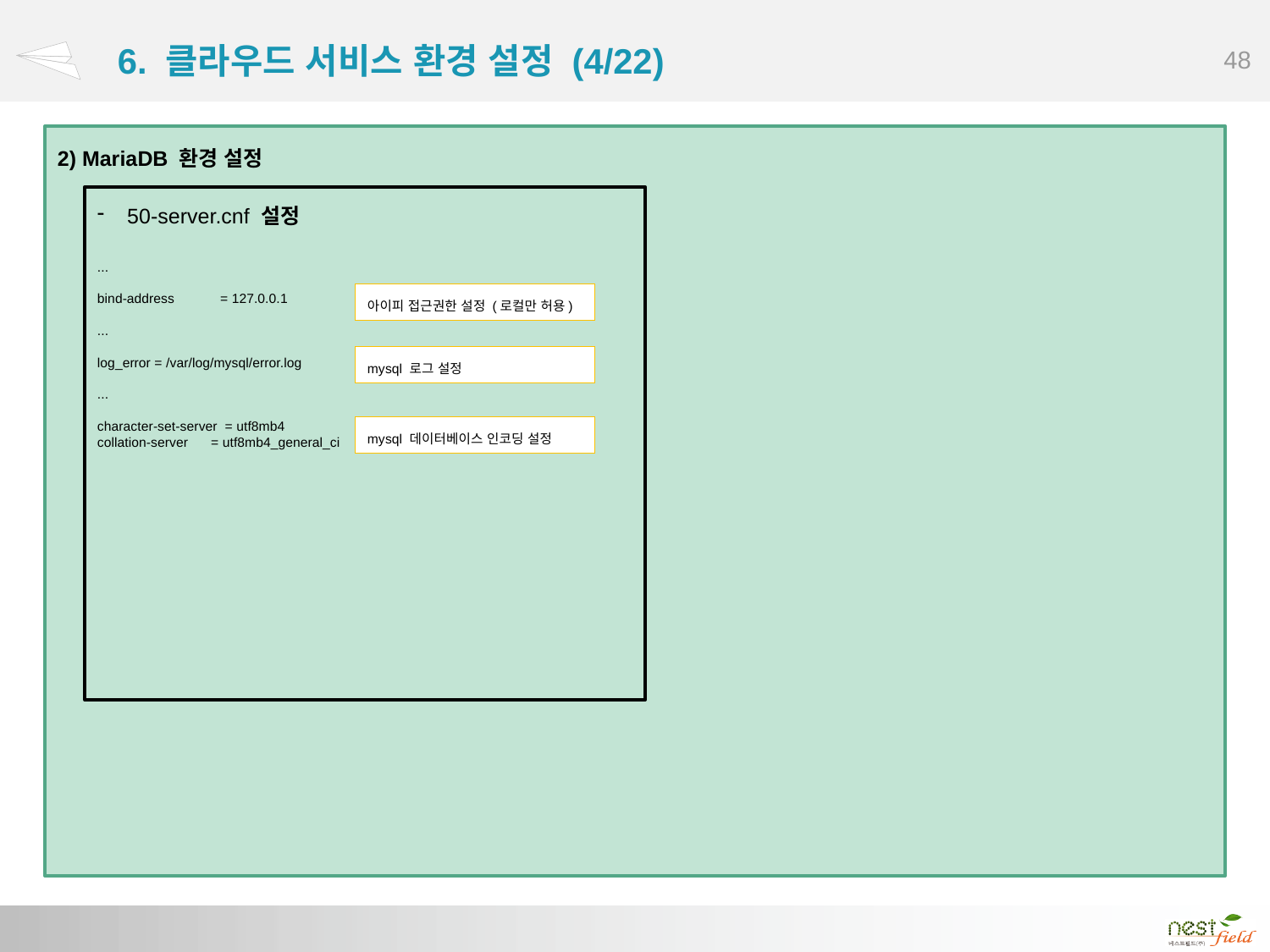

# 6. 클라우드 서비스 환경 설정 (4/22)
2) MariaDB 환경 설정

50-server.cnf 설정

...

bind-address            = 127.0.0.1

...

log_error = /var/log/mysql/error.log

...

character-set-server  = utf8mb4
collation-server      = utf8mb4_general_ci

아이피 접근권한 설정 (로컬만 허용)
mysql 로그 설정
mysql 데이터베이스 인코딩 설정